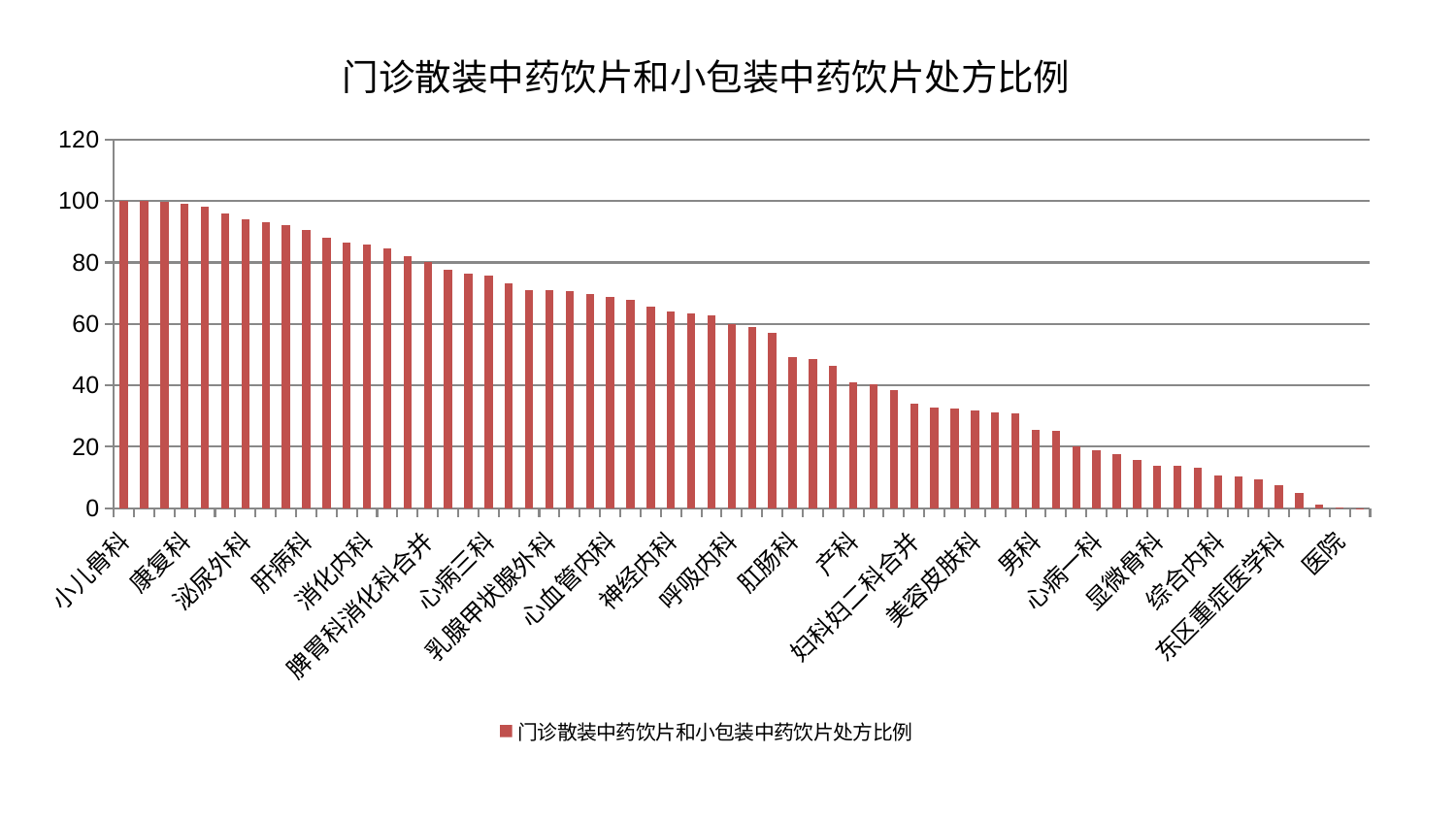

### Chart: 门诊散装中药饮片和小包装中药饮片处方比例

| Category | 门诊散装中药饮片和小包装中药饮片处方比例 |
|---|---|
| 小儿骨科 | 100.0 |
| 皮肤科 | 99.93610656238681 |
| 脑病二科 | 99.88225215062813 |
| 康复科 | 99.02797187276963 |
| 风湿病科 | 98.23794275470787 |
| 普通外科 | 95.81669958230702 |
| 泌尿外科 | 93.97509706986186 |
| 小儿推拿科 | 93.23097226240485 |
| 脾胃病科 | 92.12483885315444 |
| 肝病科 | 90.51731952506479 |
| 重症医学科 | 88.16600769357838 |
| 脑病三科 | 86.57482227746465 |
| 消化内科 | 85.7597872283995 |
| 妇科 | 84.73078378142657 |
| 微创骨科 | 82.06883516011288 |
| 脾胃科消化科合并 | 80.04771680060439 |
| 儿科 | 77.53190838479821 |
| 身心医学科 | 76.41421530040368 |
| 心病三科 | 75.88536411606385 |
| 中医外治中心 | 73.35626941965084 |
| 心病二科 | 71.0749767925092 |
| 乳腺甲状腺外科 | 70.90284346185621 |
| 周围血管科 | 70.7610967709235 |
| 眼科 | 69.63387399882146 |
| 心血管内科 | 68.7809018370116 |
| 针灸科 | 67.94176520594846 |
| 肿瘤内科 | 65.61353702779651 |
| 神经内科 | 63.91324519290777 |
| 创伤骨科 | 63.59810615834225 |
| 神经外科 | 62.93682481047158 |
| 呼吸内科 | 59.92838103460713 |
| 口腔科 | 58.974061636391596 |
| 老年医学科 | 57.00340818646834 |
| 肛肠科 | 49.31991571692933 |
| 脑病一科 | 48.56517438559891 |
| 治未病中心 | 46.404111286980985 |
| 产科 | 40.967667039384175 |
| 关节骨科 | 40.48193619787203 |
| 肝胆外科 | 38.3097648244482 |
| 妇科妇二科合并 | 33.89018576157298 |
| 运动损伤骨科 | 32.748672237258006 |
| 胸外科 | 32.33717805925006 |
| 美容皮肤科 | 31.83497552164762 |
| 肾脏内科 | 31.23696490898418 |
| 推拿科 | 30.949280644204364 |
| 男科 | 25.382243276791012 |
| 东区肾病科 | 25.1371328710448 |
| 骨科 | 20.063647701835283 |
| 心病一科 | 18.79359373248337 |
| 血液科 | 17.467180286967274 |
| 脊柱骨科 | 15.6566063140933 |
| 显微骨科 | 13.930841021276535 |
| 心病四科 | 13.680857406258616 |
| 西区重症医学科 | 13.064802683442466 |
| 综合内科 | 10.761371842286522 |
| 肾病科 | 10.273701763979938 |
| 妇二科 | 9.474251876389603 |
| 东区重症医学科 | 7.381500665413768 |
| 中医经典科 | 5.088307579515073 |
| 耳鼻喉科 | 1.1244100534483357 |
| 医院 | 0.3758003004681456 |
| 内分泌科 | 0.08223677063874471 |
219